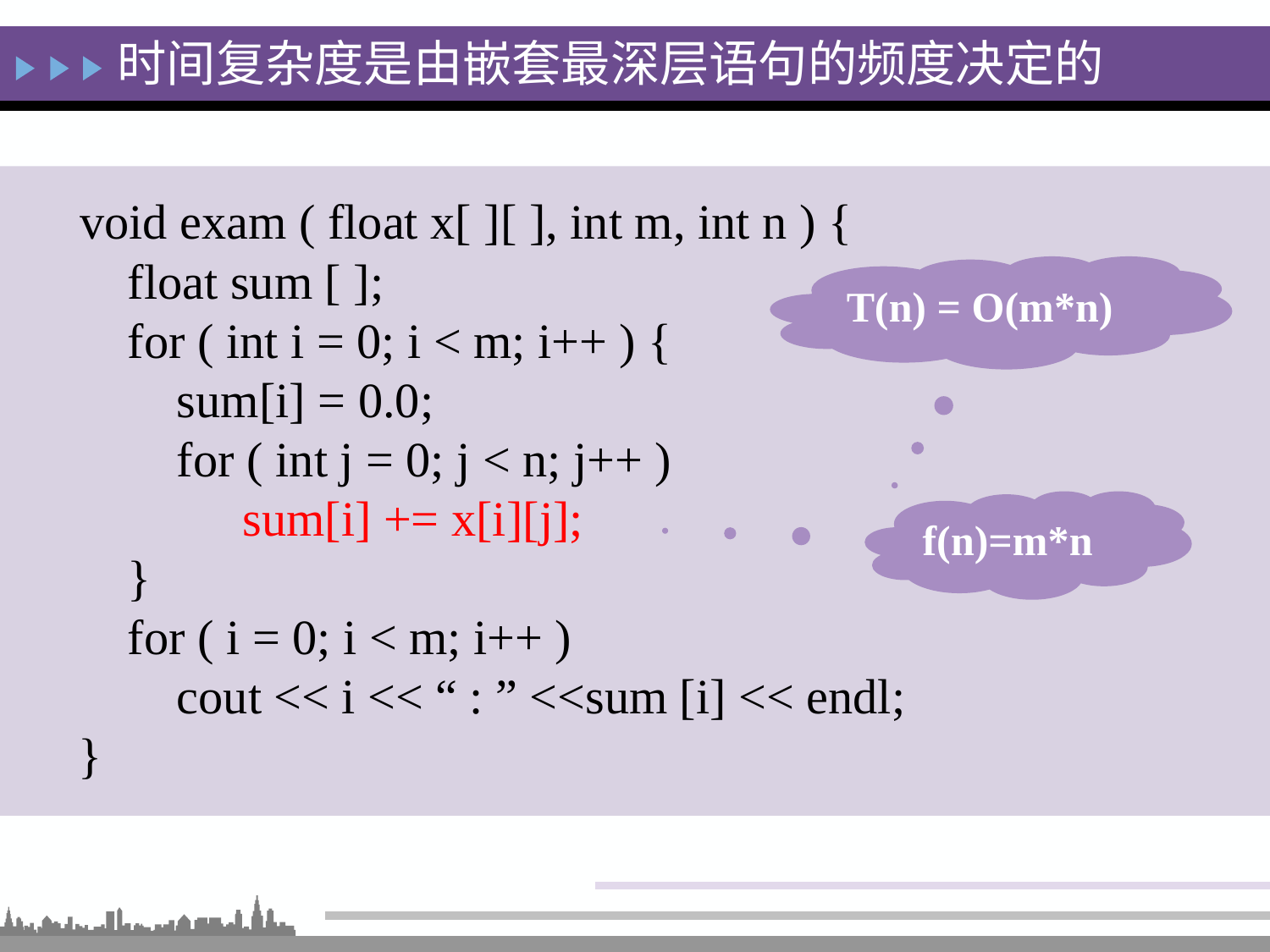

时间复杂度是由嵌套最深层语句的频度决定的

 void exam ( float x[ ][ ], int m, int n ) {
     float sum [ ];
     for ( int i = 0; i < m; i++ ) {
         sum[i] = 0.0;
         for ( int j = 0; j < n; j++ )
	    sum[i] += x[i][j];
     }
     for ( i = 0; i < m; i++ )
         cout << i << “ : ” <<sum [i] << endl;
 }
T(n) = O(m*n)
f(n)=m*n